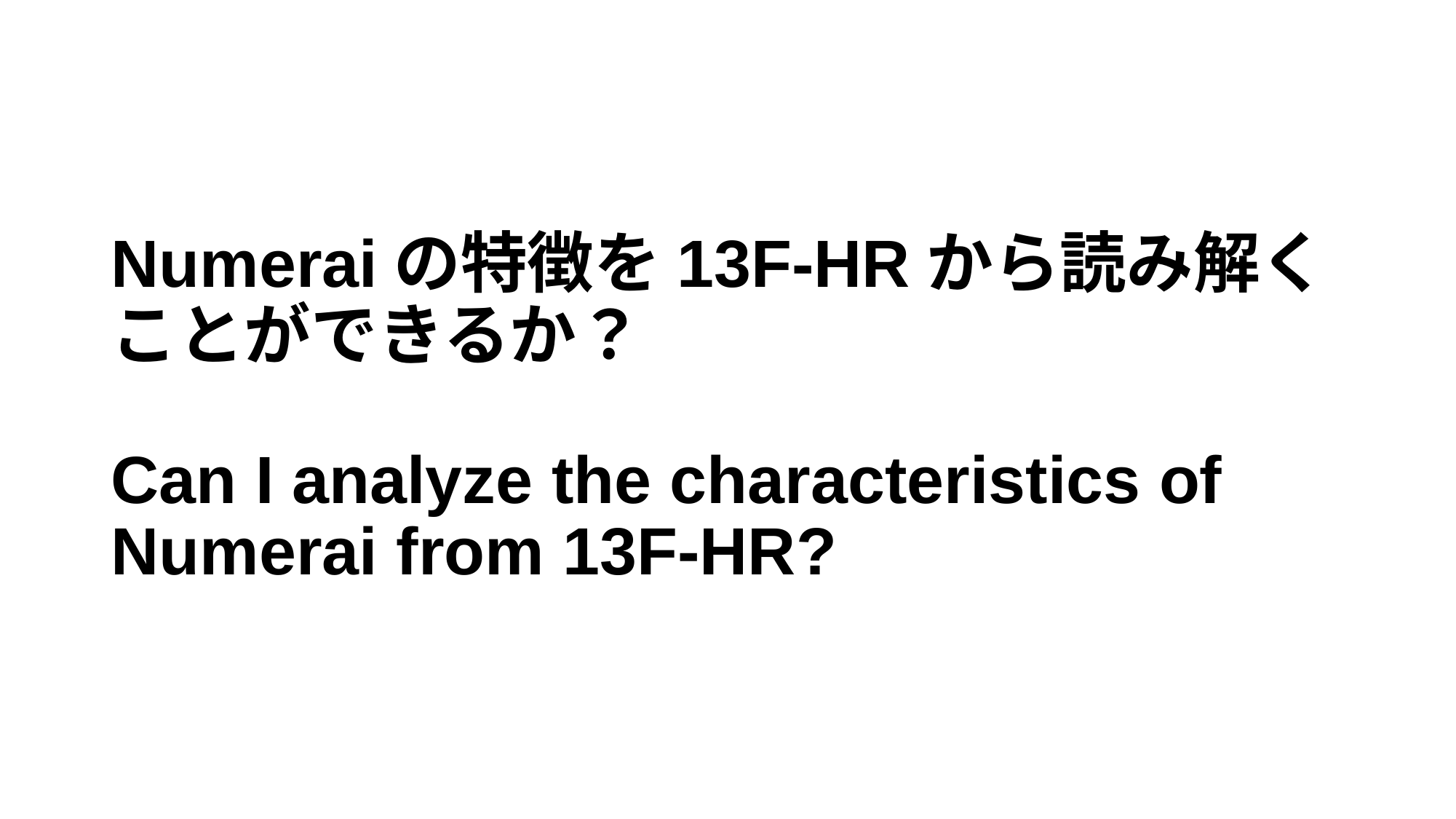

# Numeraiの特徴を13F-HRから読み解くことができるか？ Can I analyze the characteristics of Numerai from 13F-HR?